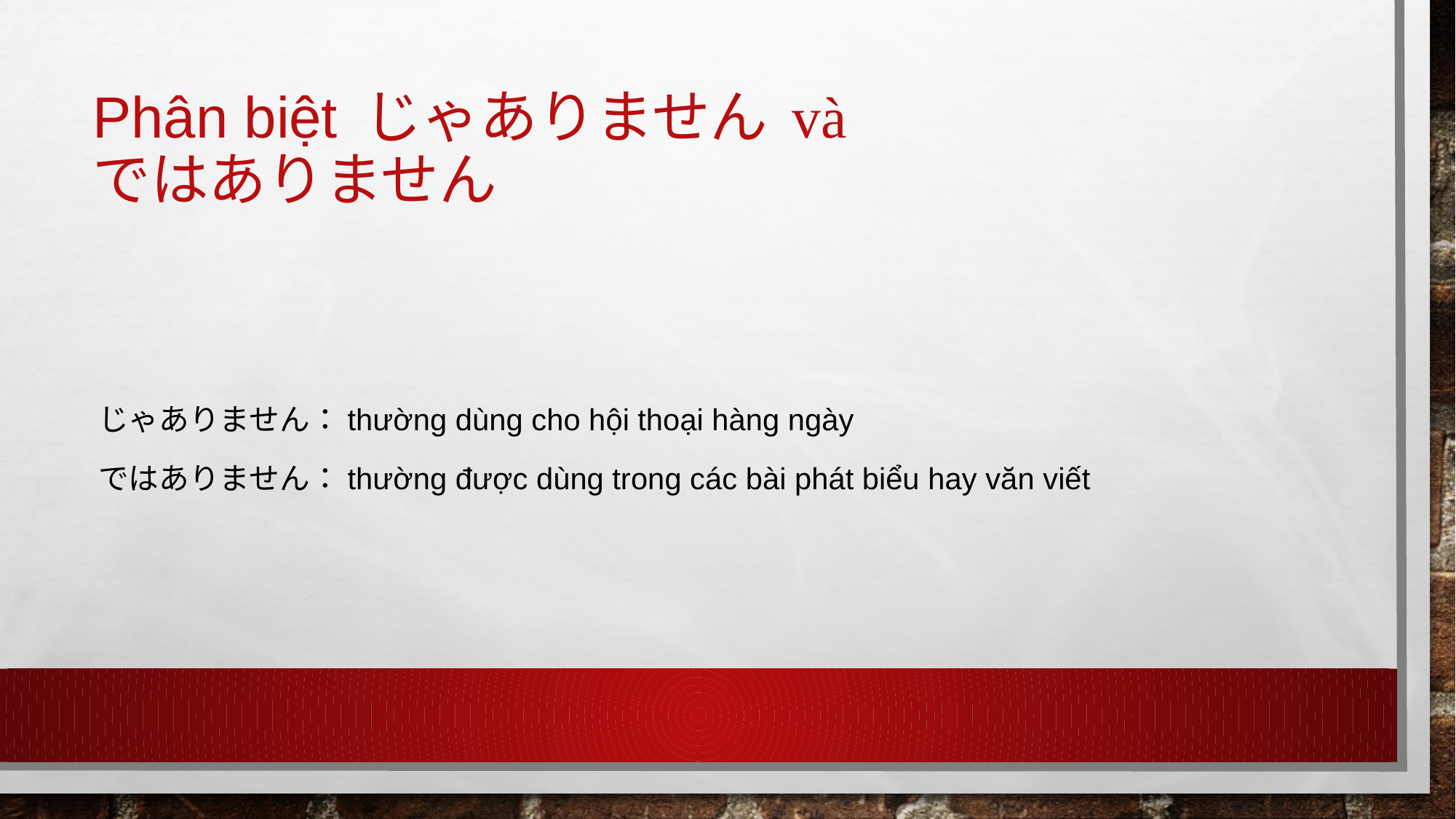

# Phân biệt じゃありません và ではありません
じゃありません：thường dùng cho hội thoại hàng ngày
ではありません：thường được dùng trong các bài phát biểu hay văn viết